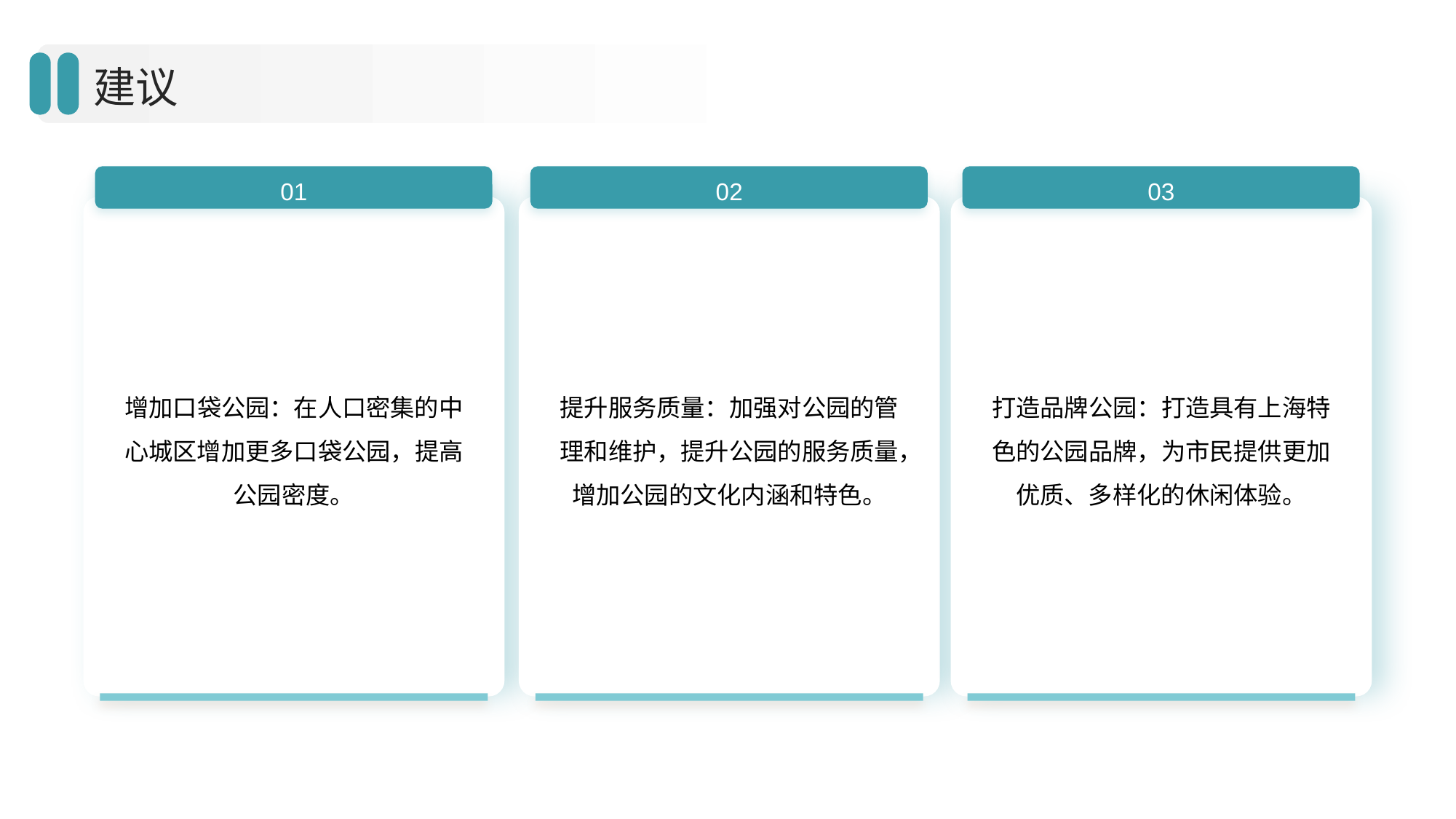

建议

01

02

03

增加口袋公园：在人口密集的中心城区增加更多口袋公园，提高公园密度。
提升服务质量：加强对公园的管理和维护，提升公园的服务质量，增加公园的文化内涵和特色。
打造品牌公园：打造具有上海特色的公园品牌，为市民提供更加优质、多样化的休闲体验。